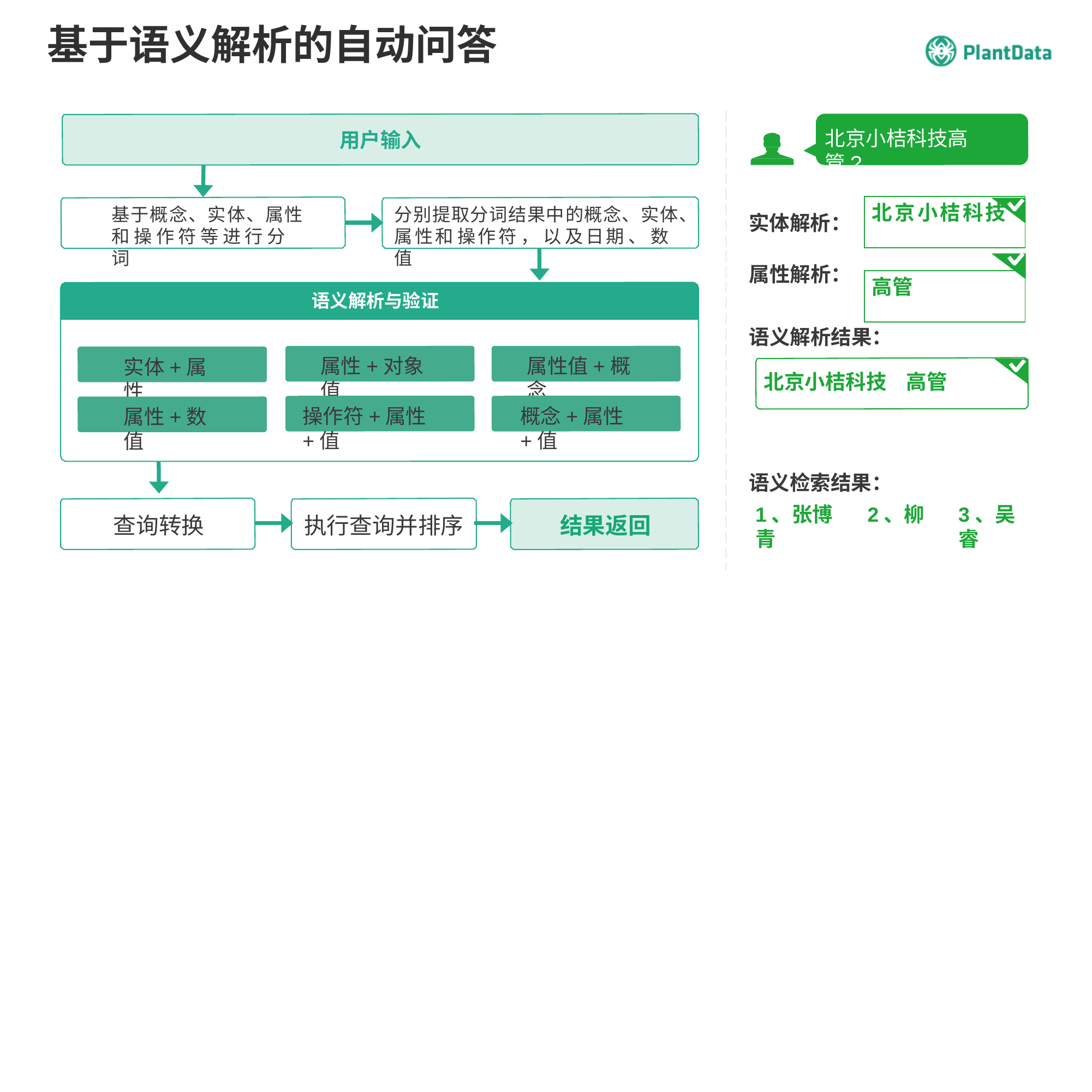

# 基于语义解析的自动问答

北京小桔科技高管?
用户输入

| 北京小桔科技 |
| --- |
|  |
| 高管 |

基于概念、实体、属性 和 操 作 符 等 进 行 分 词
分别提取分词结果中的概念、实体、
实体解析：

属性和 操作符 ， 以 及日期 、 数值

属性解析：
语义解析与验证

语义解析结果：

属性+对象值
属性值+概念
实体+属性

北京小桔科技	高管

操作符+属性+值
概念+属性+值
属性+数值

语义检索结果：

1、张博	2、柳青

3、吴睿
执行查询并排序
查询转换
结果返回